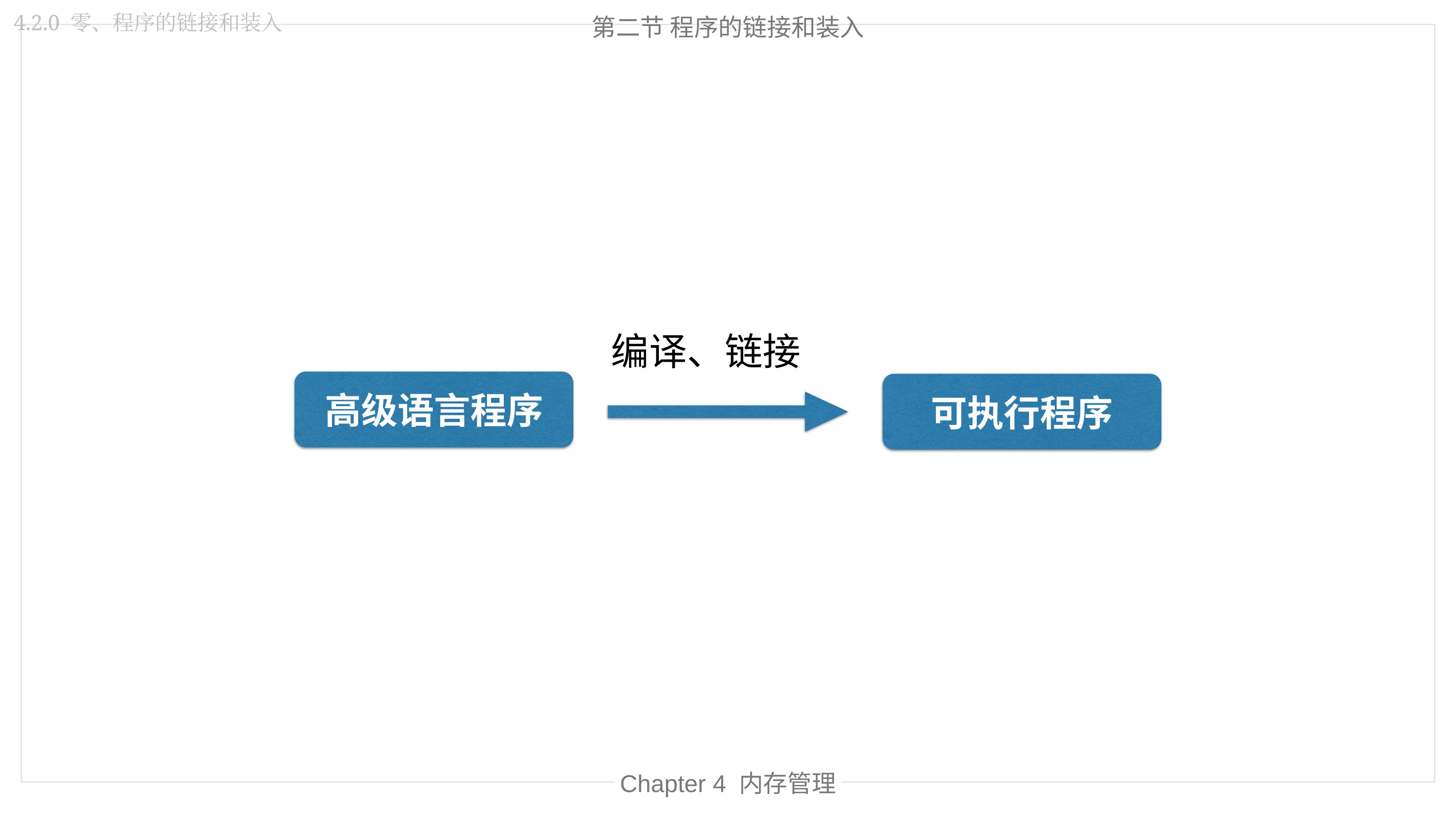

4.2.0 零、程序的链接和装入
第二节 程序的链接和装入

编译、链接
高级语言程序
可执行程序

Chapter 处理器管理
Chapter 4 内存管理